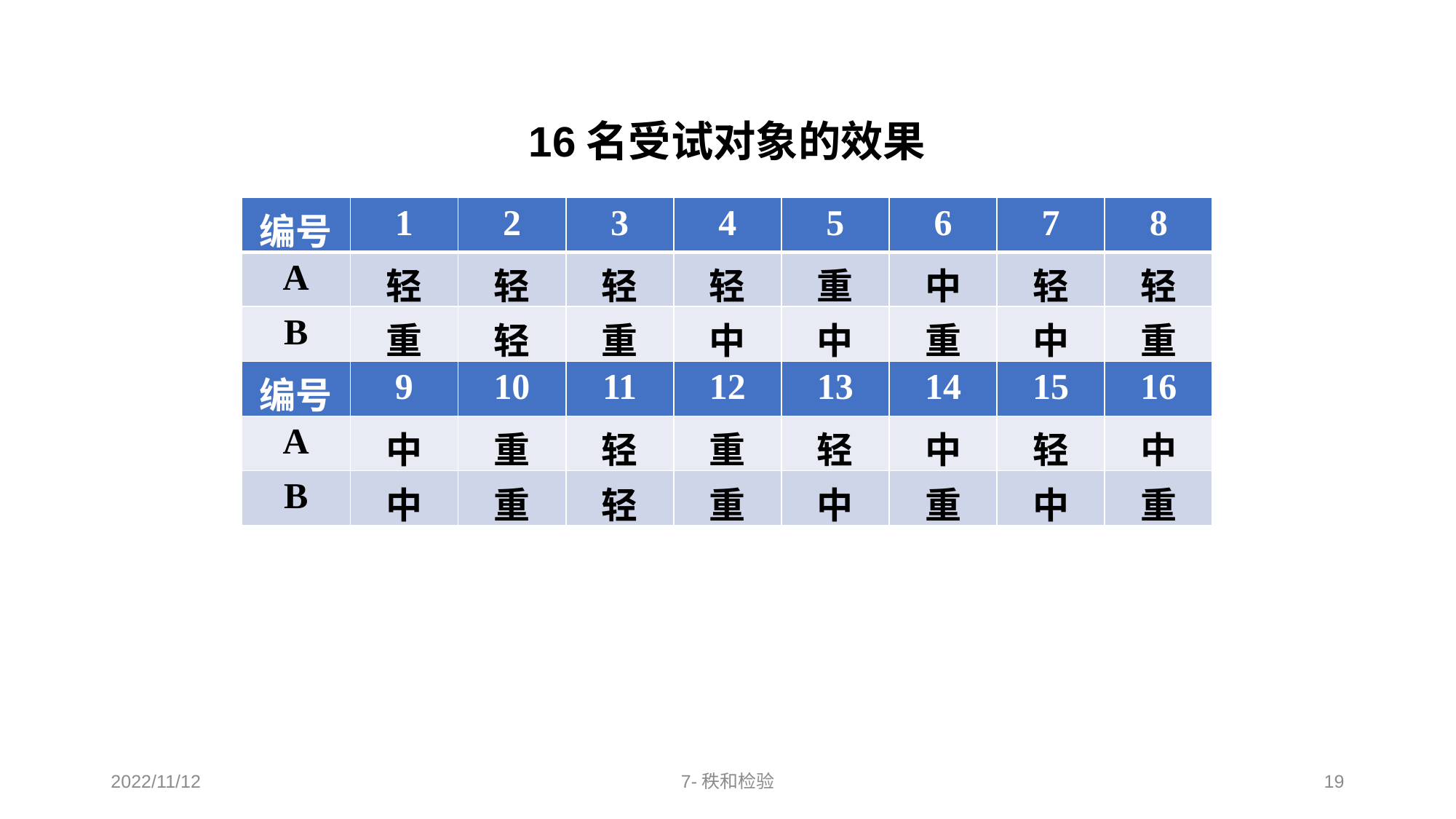

16名受试对象的效果
| 编号 | 1 | 2 | 3 | 4 | 5 | 6 | 7 | 8 |
| --- | --- | --- | --- | --- | --- | --- | --- | --- |
| A | 轻 | 轻 | 轻 | 轻 | 重 | 中 | 轻 | 轻 |
| B | 重 | 轻 | 重 | 中 | 中 | 重 | 中 | 重 |
| 编号 | 9 | 10 | 11 | 12 | 13 | 14 | 15 | 16 |
| A | 中 | 重 | 轻 | 重 | 轻 | 中 | 轻 | 中 |
| B | 中 | 重 | 轻 | 重 | 中 | 重 | 中 | 重 |
2022/11/12
7-秩和检验
19